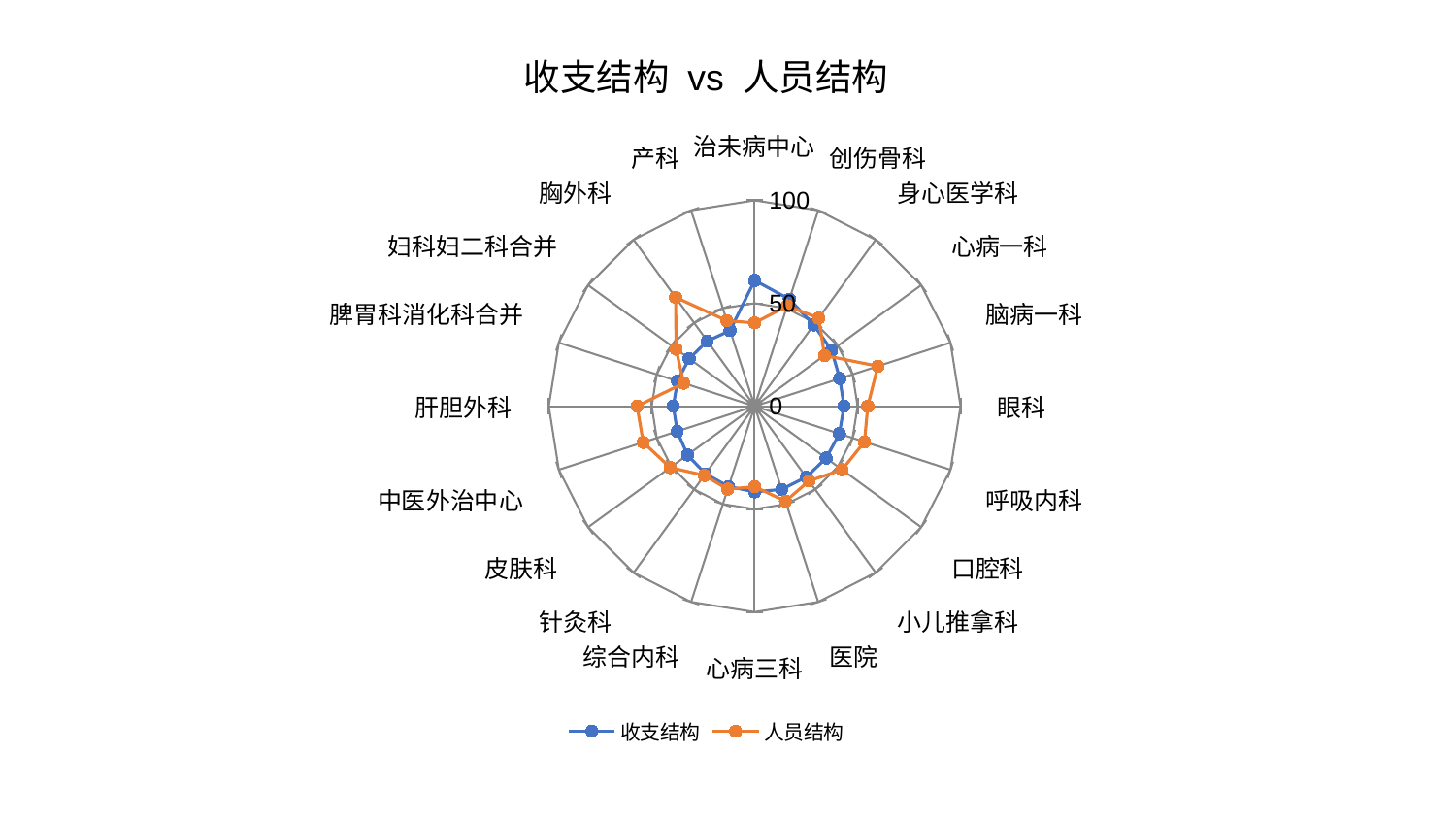

### Chart: 收支结构 vs 人员结构

| Category | 收支结构 | 人员结构 |
|---|---|---|
| 治未病中心 | 61.11345580211096 | 40.47622074267427 |
| 创伤骨科 | 54.645696249781146 | 51.241017173368846 |
| 身心医学科 | 48.81303874103321 | 52.9371407152161 |
| 心病一科 | 46.19640531632129 | 41.96315718618415 |
| 脑病一科 | 43.47909838589435 | 62.91050509125518 |
| 眼科 | 43.37784866932327 | 54.946937953259834 |
| 呼吸内科 | 43.287004082647975 | 56.096077997868214 |
| 口腔科 | 42.92092925279742 | 52.51818583803952 |
| 小儿推拿科 | 42.6342351006775 | 44.907761274920865 |
| 医院 | 42.5303623361795 | 48.5358390727555 |
| 心病三科 | 41.645851082816876 | 39.1311262350988 |
| 综合内科 | 41.02150228921415 | 42.37832671728144 |
| 针灸科 | 40.653527170839524 | 41.59297517626823 |
| 皮肤科 | 40.32885575605655 | 50.72522633052658 |
| 中医外治中心 | 39.57336064406432 | 56.917637342568554 |
| 肝胆外科 | 39.50543749816339 | 57.09997788786263 |
| 脾胃科消化科合并 | 39.438940790077815 | 36.24000969910194 |
| 妇科妇二科合并 | 39.328907116078966 | 47.18012426188878 |
| 胸外科 | 39.105390915311226 | 65.35854386246328 |
| 产科 | 38.62366263877757 | 43.67419228623007 |
69